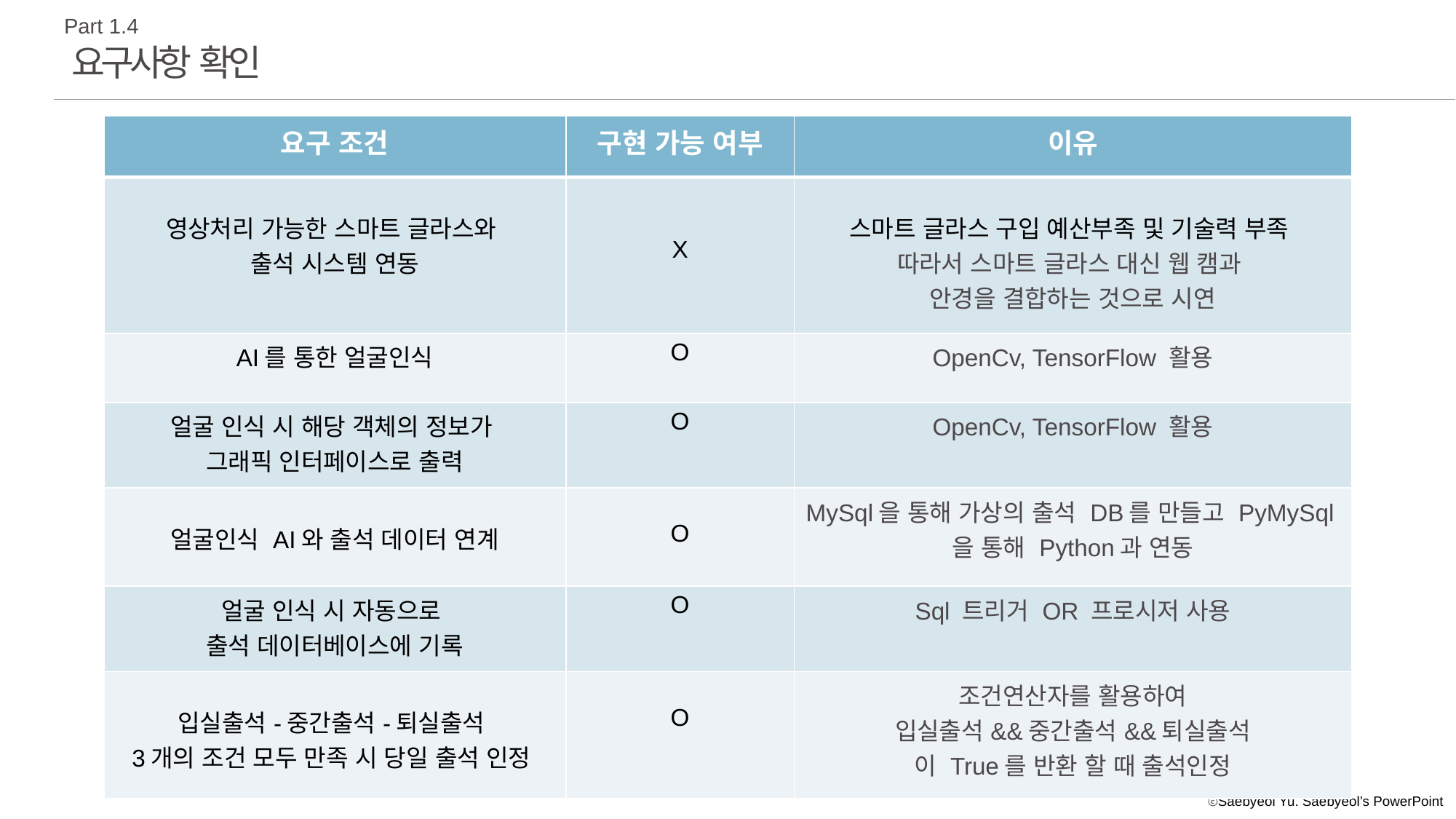

Part 1.4
요구사항  확인
| 요구 조건 | 구현 가능 여부 | 이유 |
| --- | --- | --- |
| 영상처리 가능한 스마트 글라스와 출석 시스템 연동 | X | 스마트 글라스 구입 예산부족 및 기술력 부족 따라서 스마트 글라스 대신 웹 캠과 안경을 결합하는 것으로 시연 |
| AI를 통한 얼굴인식 | O | OpenCv, TensorFlow 활용 |
| 얼굴 인식 시 해당 객체의 정보가 그래픽 인터페이스로 출력 | O | OpenCv, TensorFlow 활용 |
| 얼굴인식 AI와 출석 데이터 연계 | O | MySql을 통해 가상의 출석 DB를 만들고 PyMySql을 통해 Python과 연동 |
| 얼굴 인식 시 자동으로 출석 데이터베이스에 기록 | O | Sql 트리거 OR 프로시저 사용 |
| 입실출석-중간출석-퇴실출석 3개의 조건 모두 만족 시 당일 출석 인정 | O | 조건연산자를 활용하여 입실출석&&중간출석&&퇴실출석 이 True를 반환 할 때 출석인정 |
STEP 4